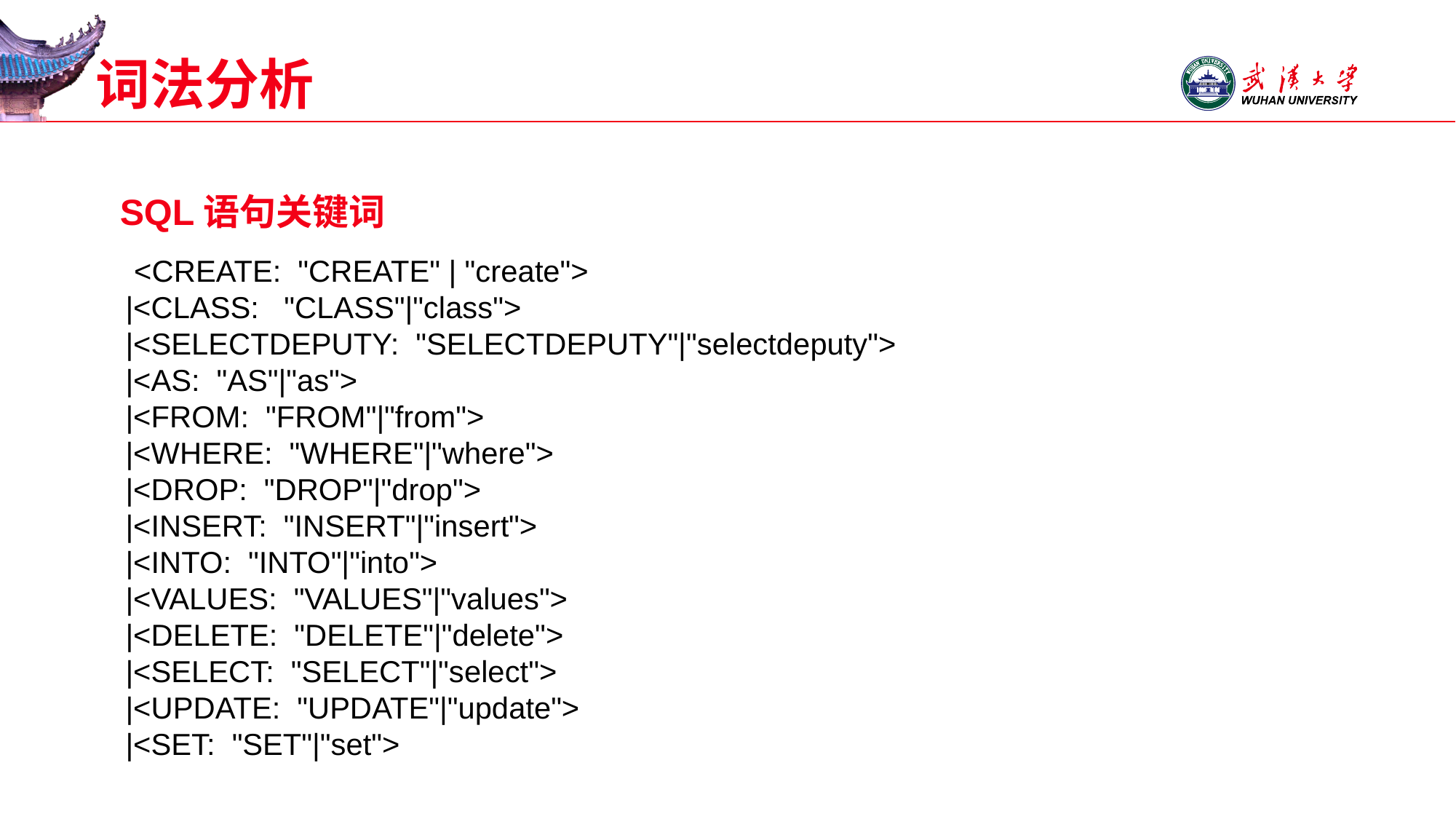

# 词法分析
SQL语句关键词
   <CREATE:  "CREATE" | "create">
  |<CLASS:   "CLASS"|"class">
  |<SELECTDEPUTY:  "SELECTDEPUTY"|"selectdeputy">
  |<AS:  "AS"|"as">
  |<FROM:  "FROM"|"from">
  |<WHERE:  "WHERE"|"where">
  |<DROP:  "DROP"|"drop">
  |<INSERT:  "INSERT"|"insert">
  |<INTO:  "INTO"|"into">
  |<VALUES:  "VALUES"|"values">
  |<DELETE:  "DELETE"|"delete">
  |<SELECT:  "SELECT"|"select">
  |<UPDATE:  "UPDATE"|"update">
  |<SET:  "SET"|"set">